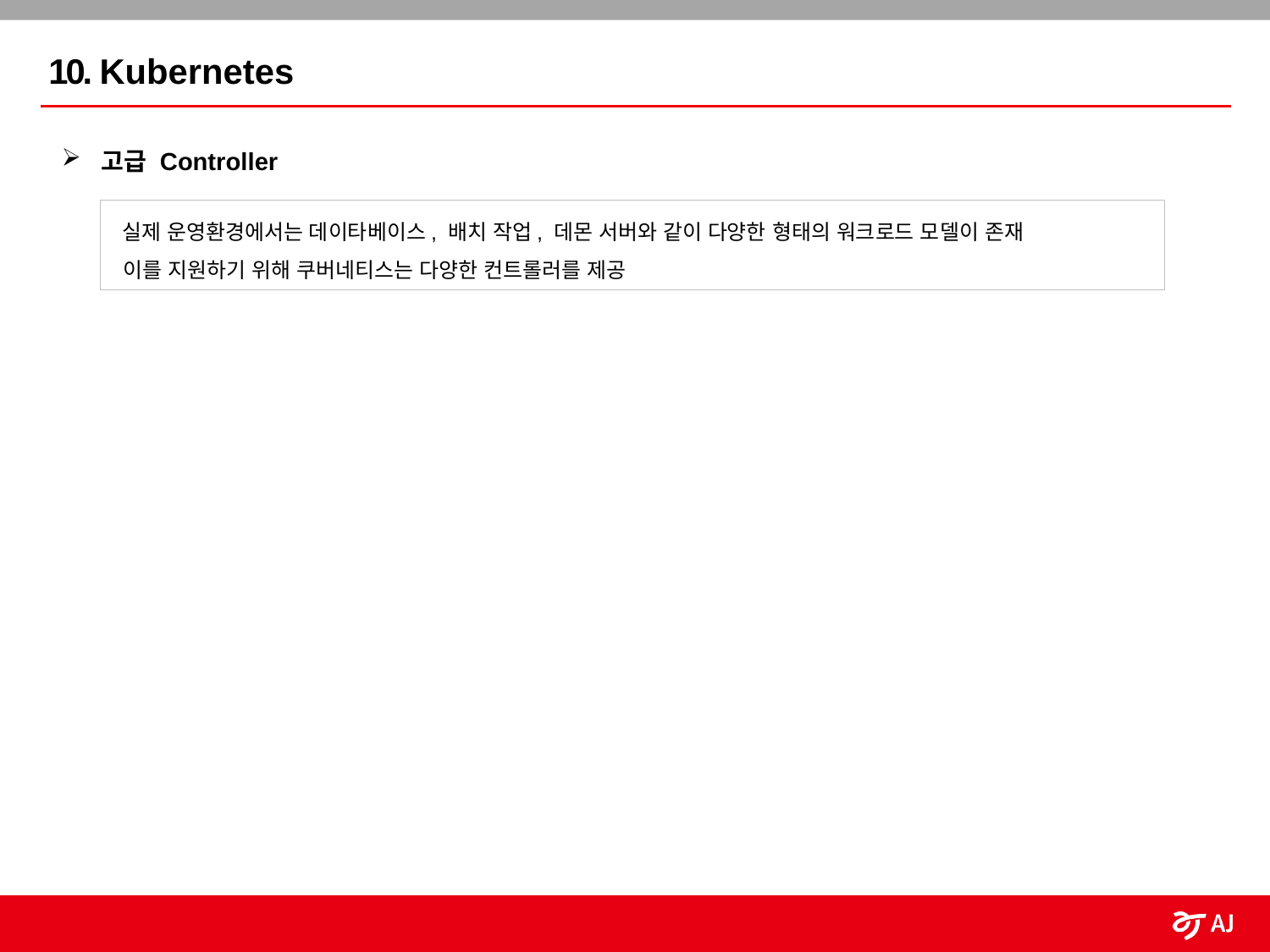

10. Kubernetes
고급 Controller
 실제 운영환경에서는 데이타베이스, 배치 작업, 데몬 서버와 같이 다양한 형태의 워크로드 모델이 존재
 이를 지원하기 위해 쿠버네티스는 다양한 컨트롤러를 제공